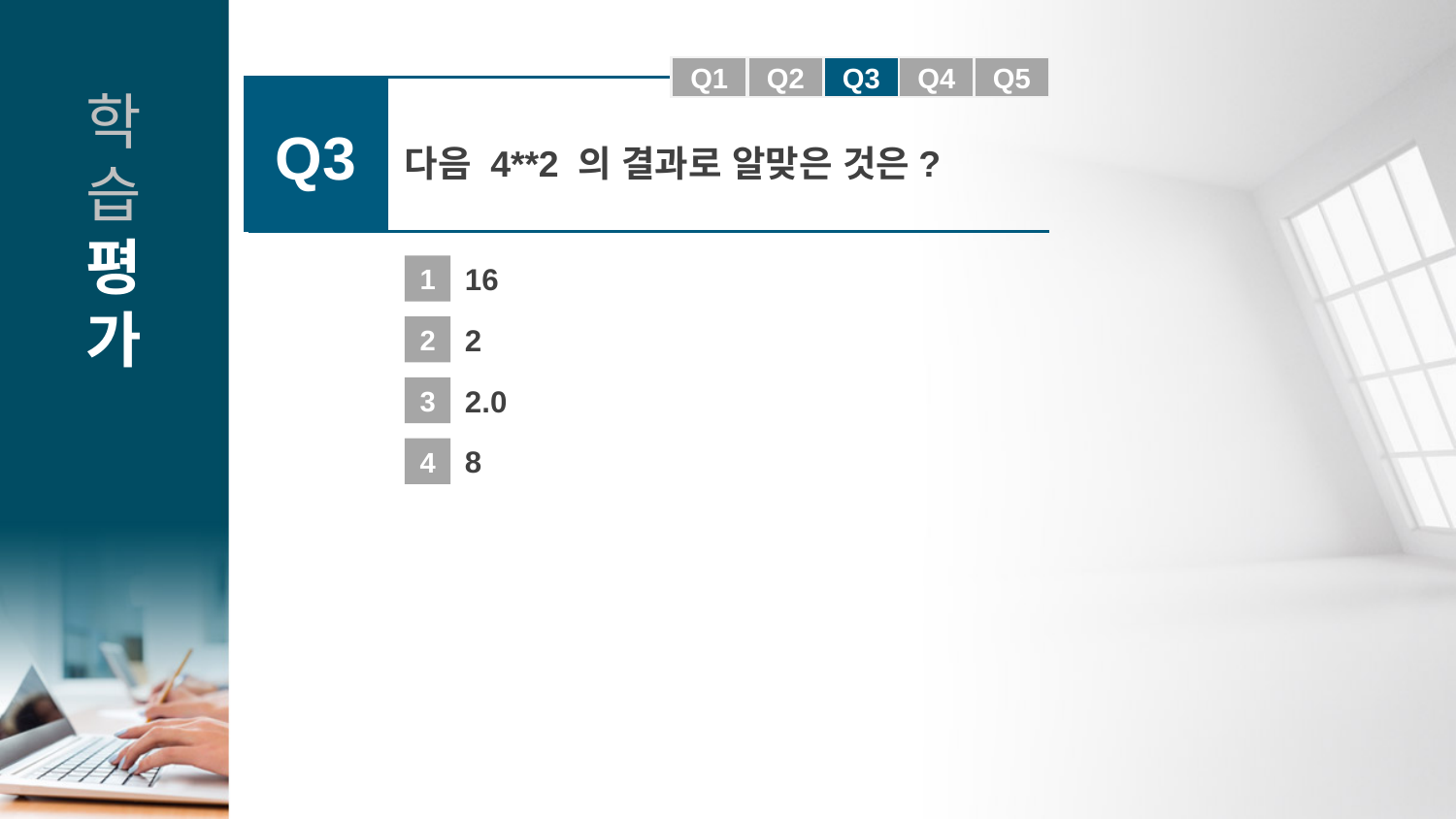

Q1
Q1
Q2
Q3
Q4
Q5
Q3
다음 4**2 의 결과로 알맞은 것은?
1
16
2
2
3
2.0
4
8